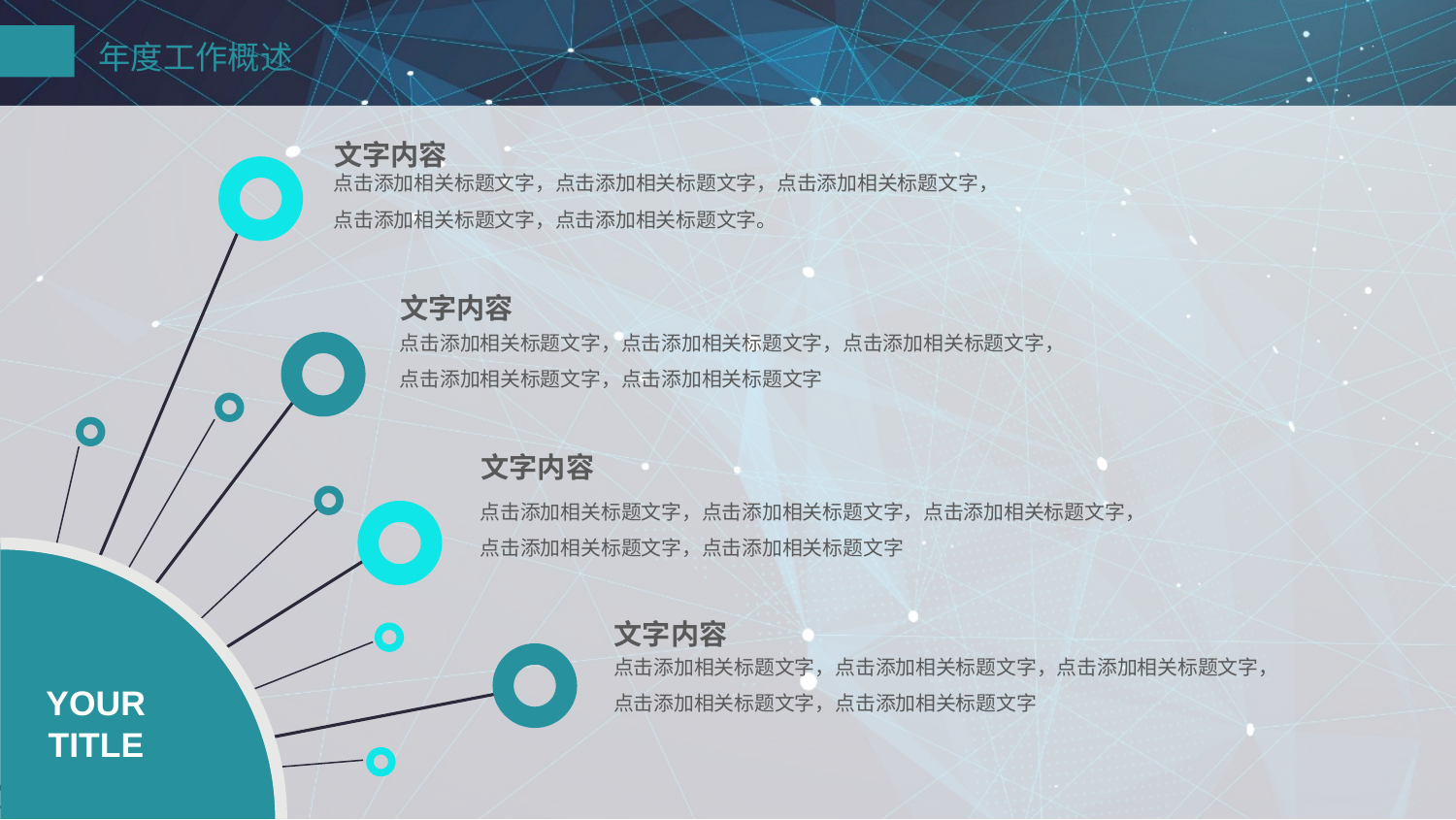

文字内容
点击添加相关标题文字，点击添加相关标题文字，点击添加相关标题文字，点击添加相关标题文字，点击添加相关标题文字。

文字内容
点击添加相关标题文字，点击添加相关标题文字，点击添加相关标题文字，点击添加相关标题文字，点击添加相关标题文字

文字内容
点击添加相关标题文字，点击添加相关标题文字，点击添加相关标题文字，点击添加相关标题文字，点击添加相关标题文字

YOUR TITLE
文字内容

点击添加相关标题文字，点击添加相关标题文字，点击添加相关标题文字，点击添加相关标题文字，点击添加相关标题文字